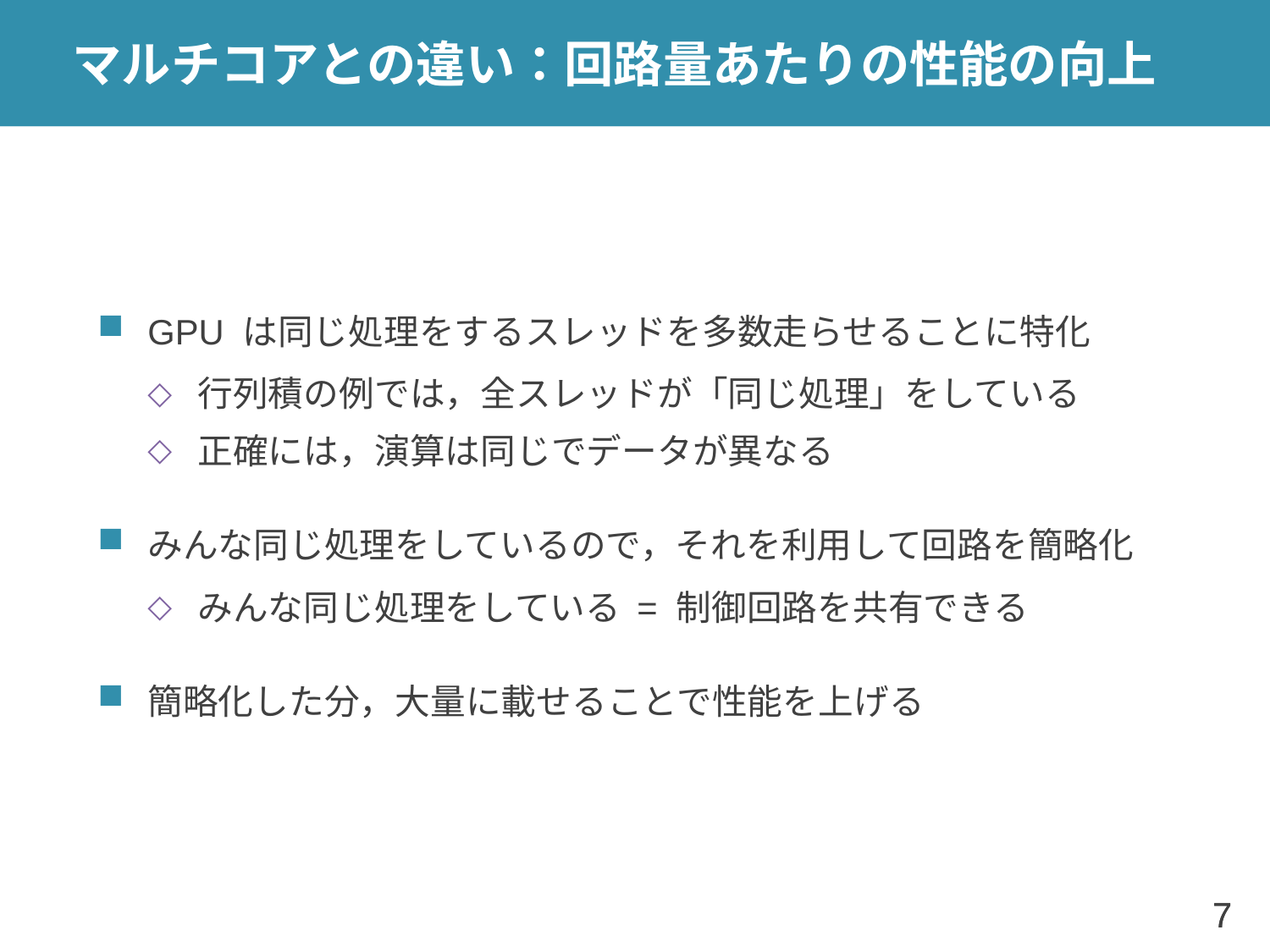

# マルチコアとの違い：回路量あたりの性能の向上
GPU は同じ処理をするスレッドを多数走らせることに特化
行列積の例では，全スレッドが「同じ処理」をしている
正確には，演算は同じでデータが異なる
みんな同じ処理をしているので，それを利用して回路を簡略化
みんな同じ処理をしている = 制御回路を共有できる
簡略化した分，大量に載せることで性能を上げる